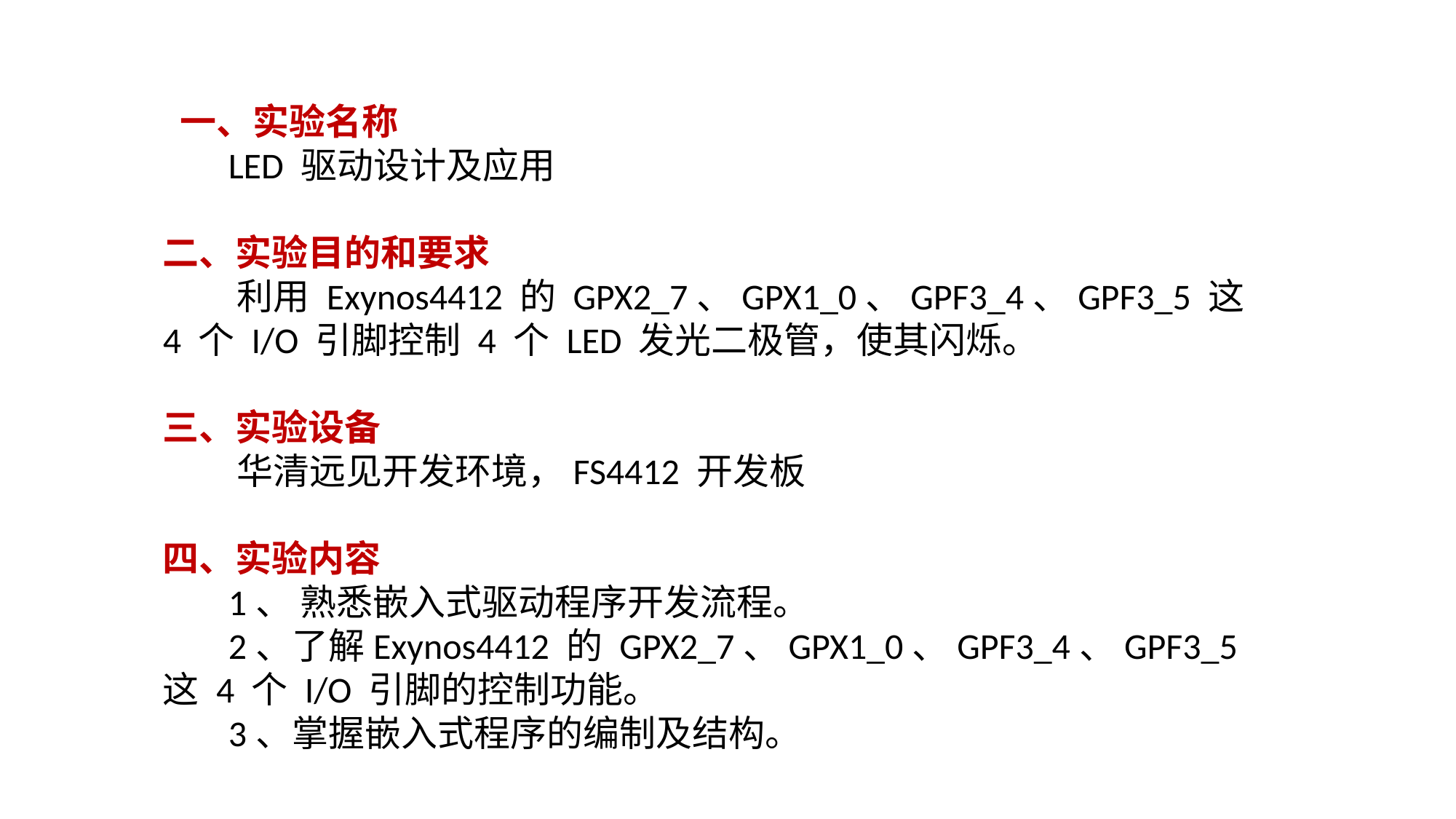

一、实验名称
        LED 驱动设计及应用

二、实验目的和要求
        利用 Exynos4412 的 GPX2_7、GPX1_0、GPF3_4、GPF3_5 这 4 个 I/O 引脚控制 4 个 LED 发光二极管，使其闪烁。

三、实验设备
        华清远见开发环境，FS4412 开发板

四、实验内容
        1、 熟悉嵌入式驱动程序开发流程。
        2、了解Exynos4412 的 GPX2_7、GPX1_0、GPF3_4、GPF3_5 这 4 个 I/O 引脚的控制功能。
        3、掌握嵌入式程序的编制及结构。